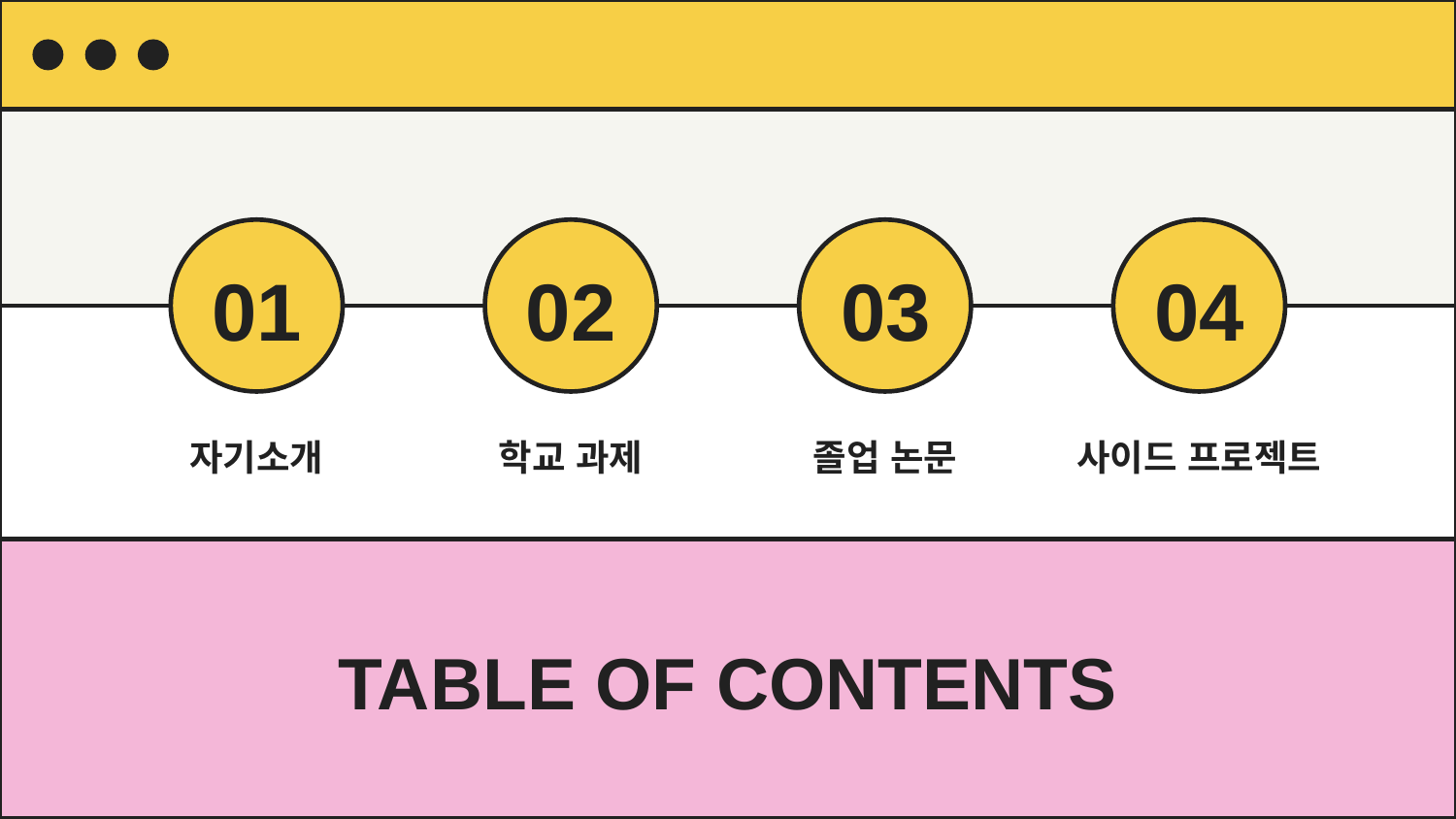

# 01
02
03
04
자기소개
학교 과제
졸업 논문
사이드 프로젝트
TABLE OF CONTENTS